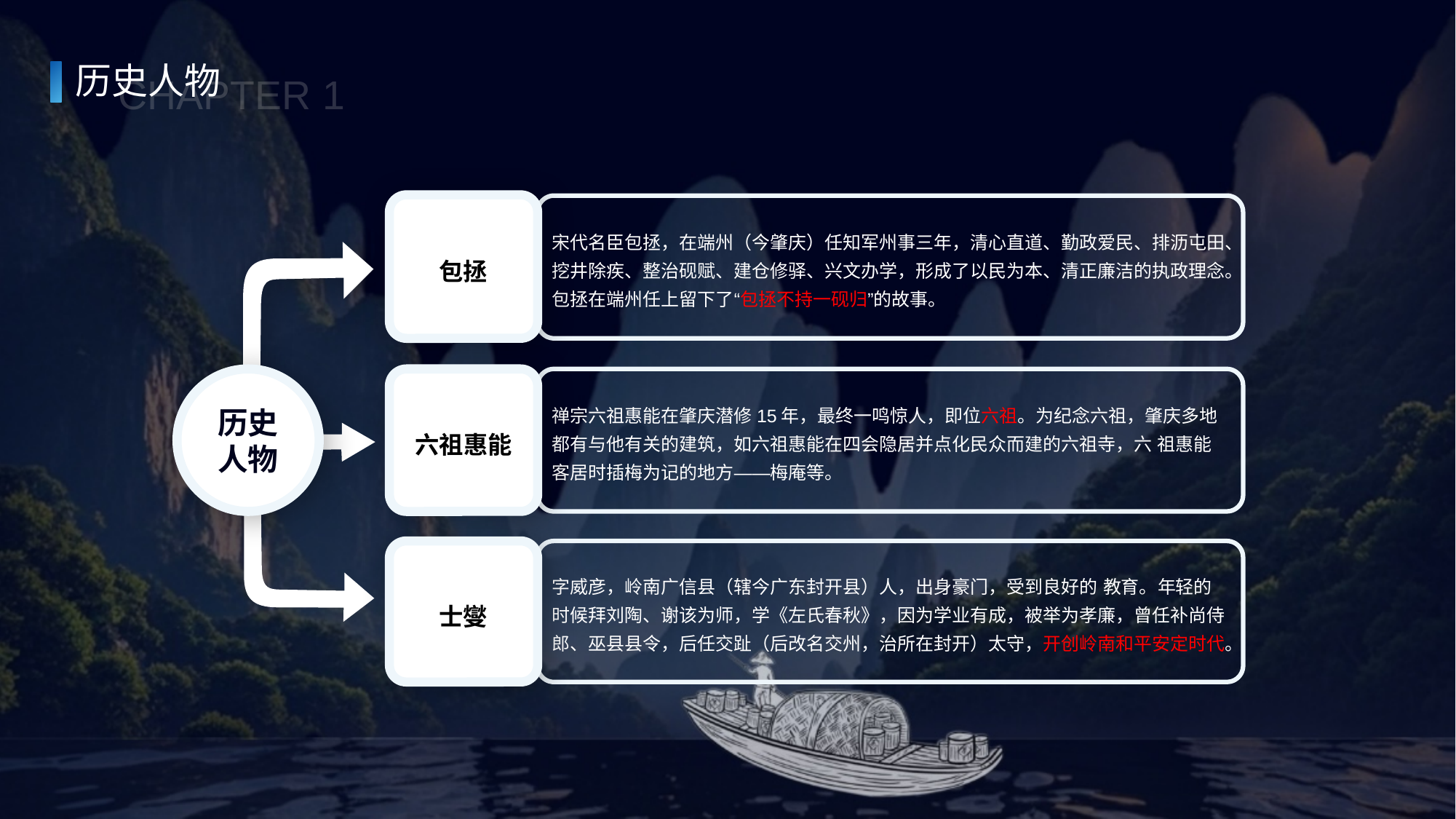

历史人物

CHAPTER 1
包拯
宋代名臣包拯，在端州（今肇庆）任知军州事三年，清心直道、勤政爱民、排沥屯田、挖井除疾、整治砚赋、建仓修驿、兴文办学，形成了以民为本、清正廉洁的执政理念。包拯在端州任上留下了“包拯不持一砚归”的故事。

历史人物
六祖惠能
禅宗六祖惠能在肇庆潜修15年，最终一鸣惊人，即位六祖。为纪念六祖，肇庆多地都有与他有关的建筑，如六祖惠能在四会隐居并点化民众而建的六祖寺，六 祖惠能客居时插梅为记的地方——梅庵等。

士燮
字威彦，岭南广信县（辖今广东封开县）人，出身豪门，受到良好的 教育。年轻的时候拜刘陶、谢该为师，学《左氏春秋》，因为学业有成，被举为孝廉，曾任补尚侍郎、巫县县令，后任交趾（后改名交州，治所在封开）太守，开创岭南和平安定时代。